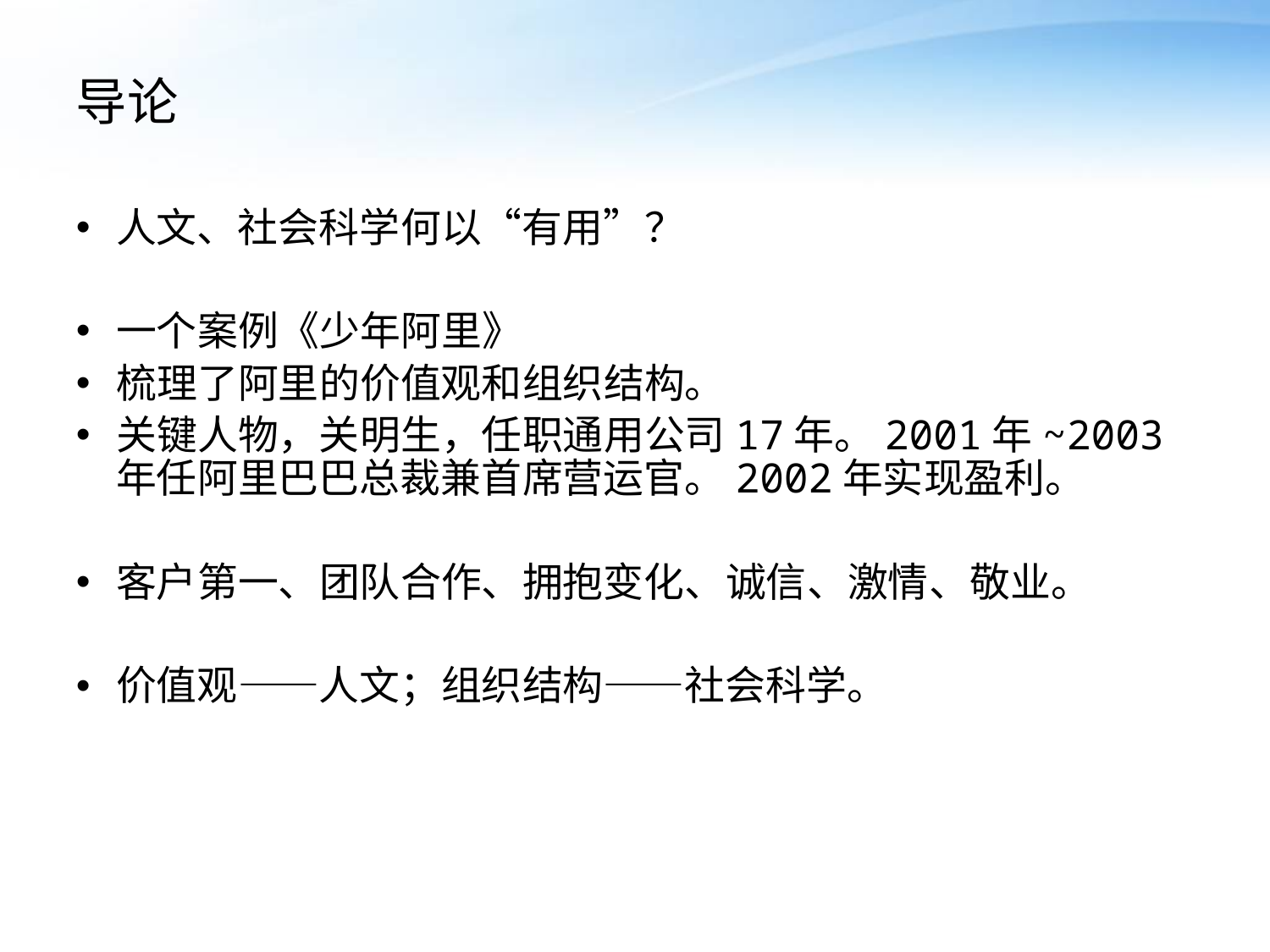

# 导论
人文、社会科学何以“有用”？

一个案例《少年阿里》
梳理了阿里的价值观和组织结构。
关键人物，关明生，任职通用公司17年。2001年~2003年任阿里巴巴总裁兼首席营运官。2002年实现盈利。

客户第一、团队合作、拥抱变化、诚信、激情、敬业。

价值观——人文；组织结构——社会科学。